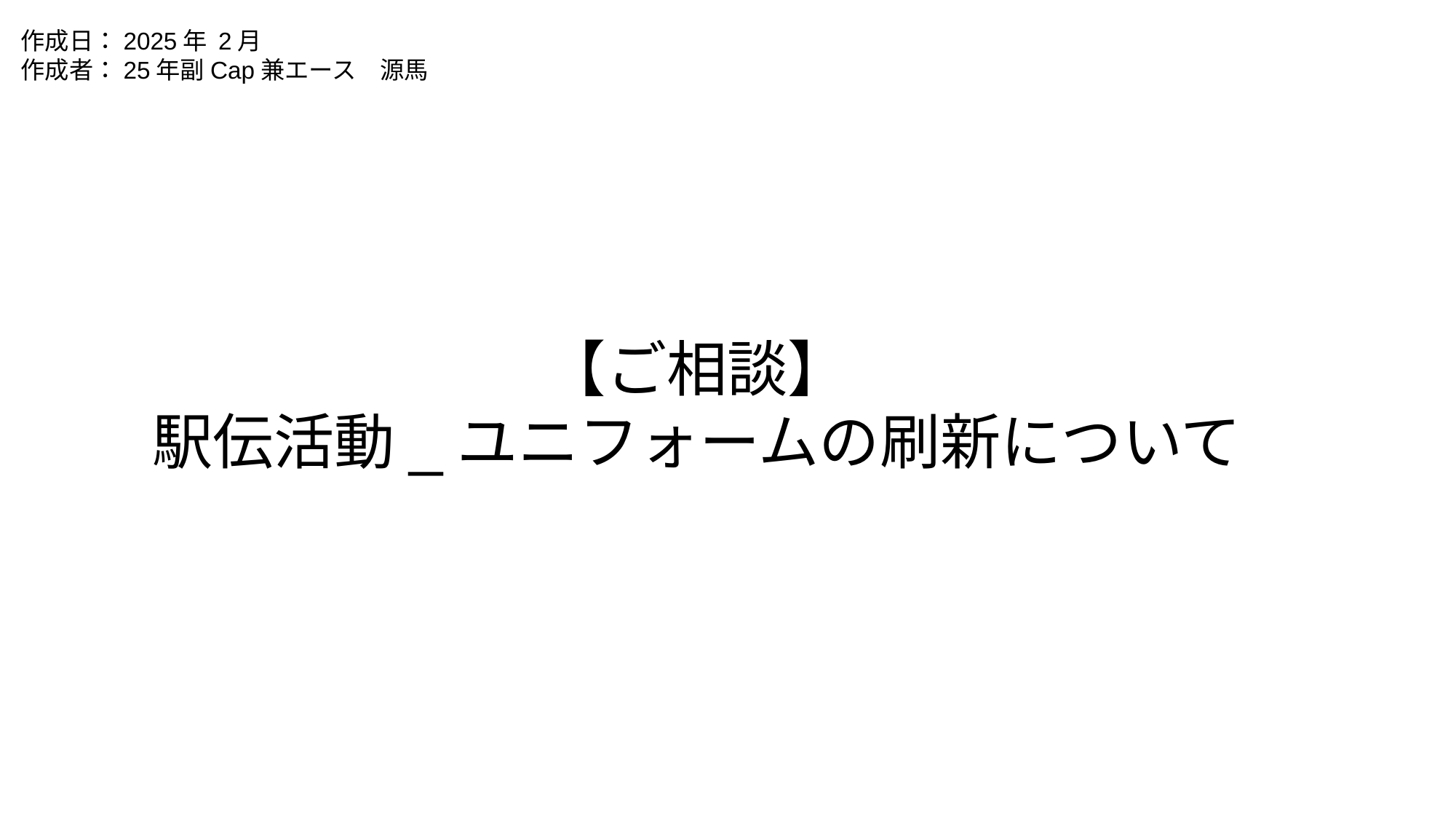

作成日：2025年 2月
作成者：25年副Cap兼エース　源馬
【ご相談】
駅伝活動_ユニフォームの刷新について